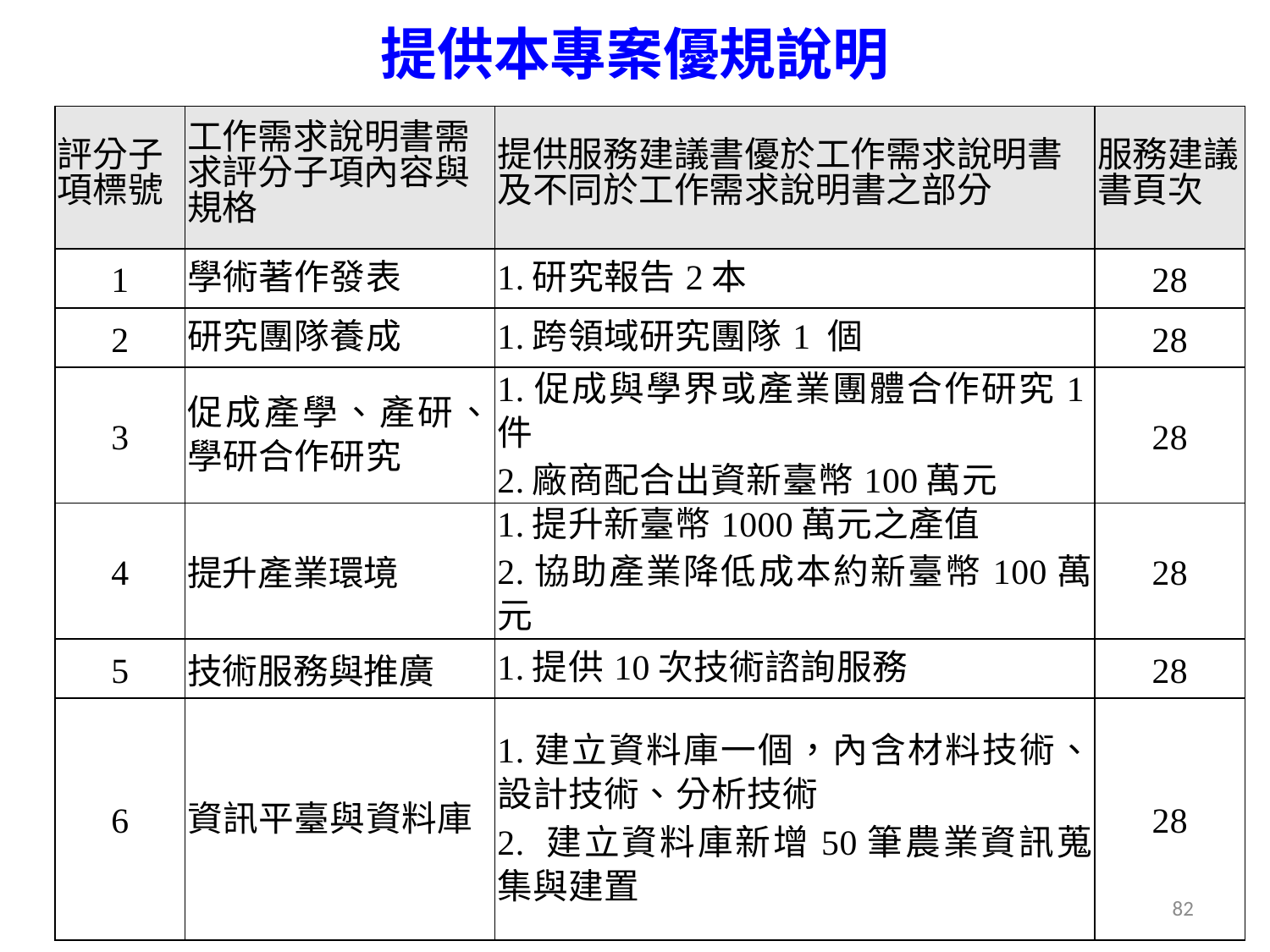

提供本專案優規說明
| 評分子項標號 | 工作需求說明書需求評分子項內容與規格 | 提供服務建議書優於工作需求說明書及不同於工作需求說明書之部分 | 服務建議書頁次 |
| --- | --- | --- | --- |
| 1 | 學術著作發表 | 1.研究報告2本 | 28 |
| 2 | 研究團隊養成 | 1.跨領域研究團隊1 個 | 28 |
| 3 | 促成產學、產研、學研合作研究 | 1.促成與學界或產業團體合作研究1件 2.廠商配合出資新臺幣100萬元 | 28 |
| 4 | 提升產業環境 | 1.提升新臺幣1000萬元之產值 2.協助產業降低成本約新臺幣100萬元 | 28 |
| 5 | 技術服務與推廣 | 1.提供10次技術諮詢服務 | 28 |
| 6 | 資訊平臺與資料庫 | 1.建立資料庫一個，內含材料技術、設計技術、分析技術 2. 建立資料庫新增50筆農業資訊蒐集與建置 | 28 |
82